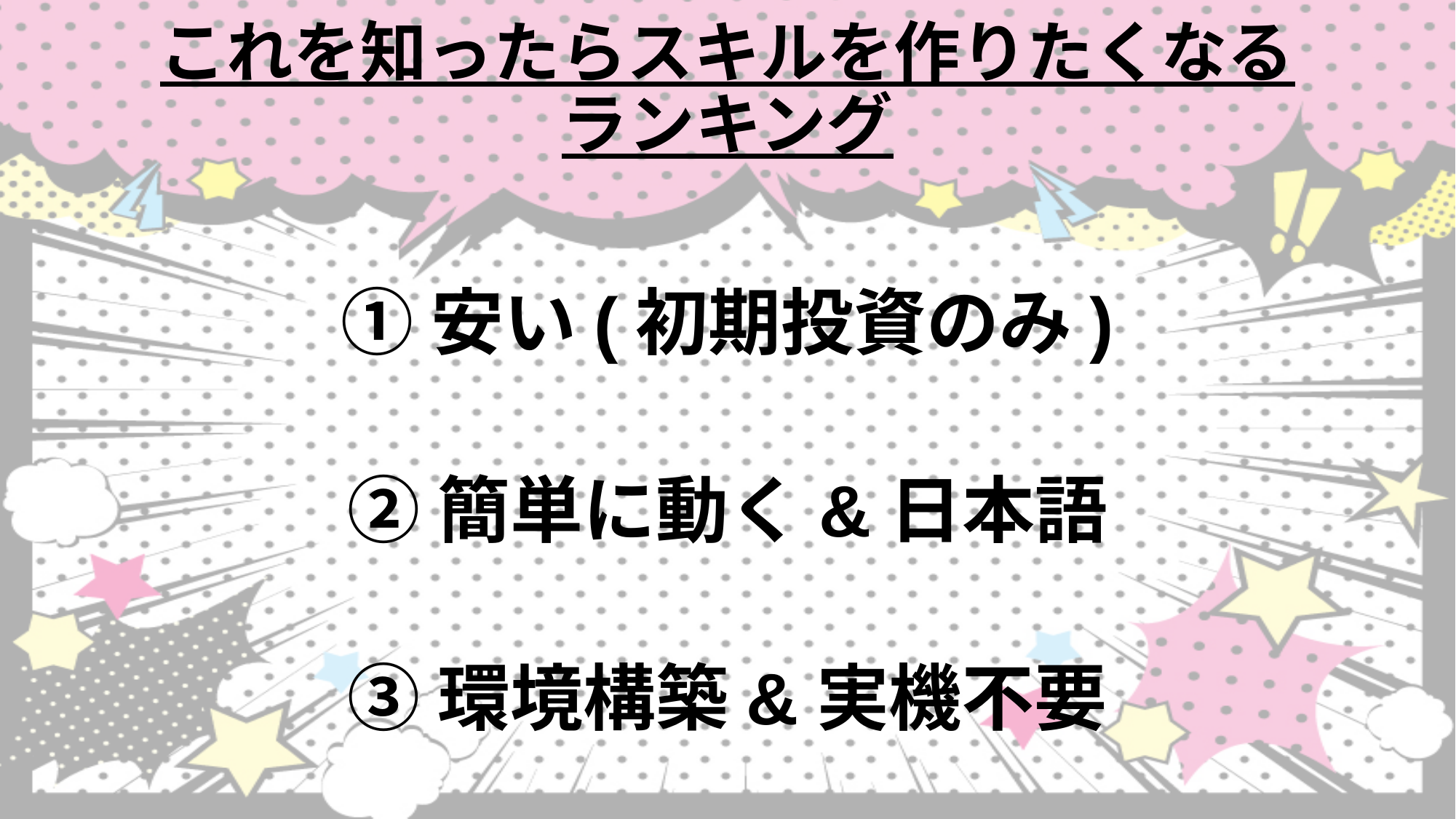

# これを知ったらスキルを作りたくなる ランキング
①安い(初期投資のみ)

②簡単に動く&日本語

③環境構築&実機不要